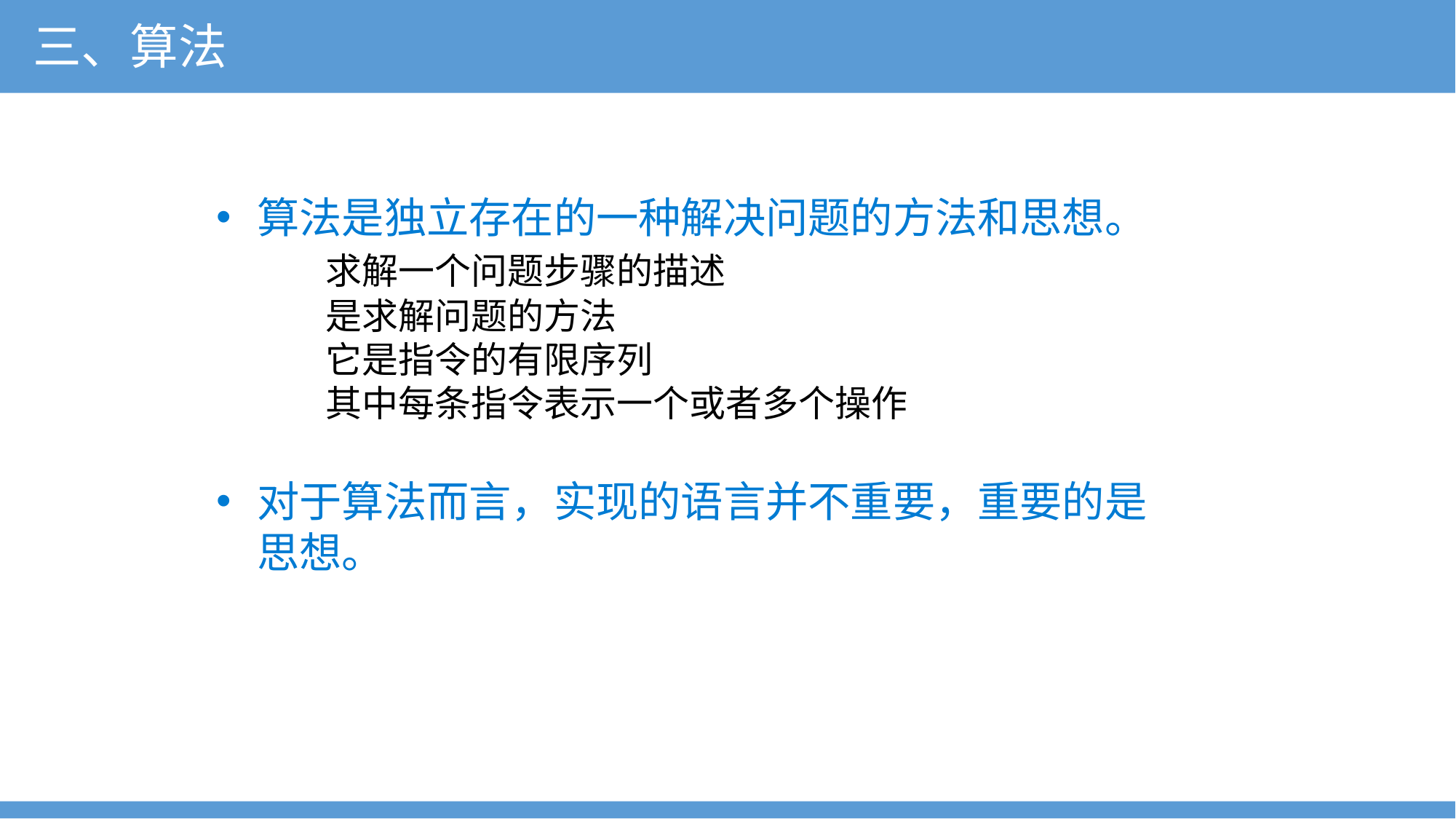

三、算法
算法是独立存在的一种解决问题的方法和思想。
	求解一个问题步骤的描述
	是求解问题的方法
	它是指令的有限序列
	其中每条指令表示一个或者多个操作

对于算法而言，实现的语言并不重要，重要的是思想。